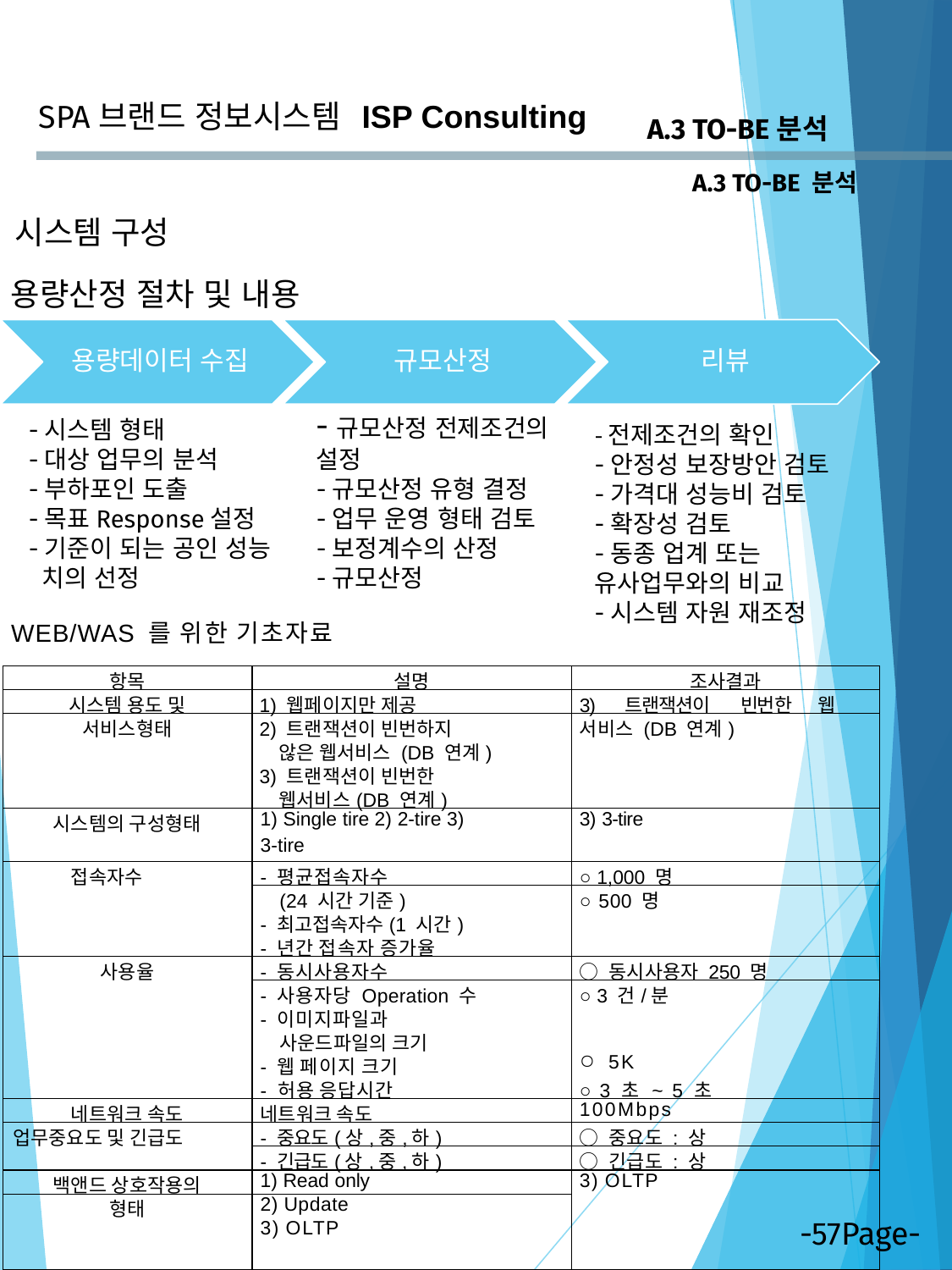

SPA브랜드 정보시스템
ISP Consulting
A.3 TO-BE분석
용량데이터 수집
규모산정
리뷰
A.3 TO-BE 분석

시스템 구성
용량산정 절차 및 내용
-규모산정 전제조건의 설정
-규모산정 유형 결정
-업무 운영 형태 검토
-보정계수의 산정
-규모산정
-시스템 형태
-대상 업무의 분석
-부하포인 도출
-목표Response설정
-기준이 되는 공인 성능
 치의 선정
-전제조건의 확인
-안정성 보장방안 검토
-가격대 성능비 검토
-확장성 검토
-동종 업계 또는 유사업무와의 비교
-시스템 자원 재조정

WEB/WAS 를 위한 기초자료
| 항목 | 설명 | 조사결과 |
| --- | --- | --- |
| 시스템 용도 및 | 1) 웹페이지만 제공 | 3) 트랜잭션이 빈번한 웹 |
| 서비스형태 | 2) 트랜잭션이 빈번하지 | 서비스 (DB 연계) |
|  | 않은 웹서비스 (DB 연계) |  |
|  | 3) 트랜잭션이 빈번한 |  |
|  | 웹서비스(DB 연계) |  |
| 시스템의 구성형태 | 1) Single tire 2) 2-tire 3) 3-tire | 3) 3-tire |
| 접속자수 | - 평균접속자수 | ○ 1,000 명 |
|  | (24 시간 기준) | ○ 500 명 |
|  | - 최고접속자수(1 시간) |  |
|  | - 년간 접속자 증가율 |  |
| 사용율 | - 동시사용자수 | ○ 동시사용자 250 명 |
|  | - 사용자당 Operation 수 | ○ 3 건/분 |
|  | - 이미지파일과 |  |
|  | 사운드파일의 크기 |  |
|  | - 웹 페이지 크기 | 5K |
|  | - 허용 응답시간 | ○ 3 초 ~ 5 초 |
| 네트워크 속도 | 네트워크 속도 | 100Mbps |
| 업무중요도 및 긴급도 | - 중요도(상,중,하) | ○ 중요도 : 상 |
|  | - 긴급도(상,중,하) | ○ 긴급도 : 상 |
| 백앤드 상호작용의 | 1) Read only | 3) OLTP |
| 형태 | 2) Update |  |
|  | 3) OLTP |  |
-57Page-